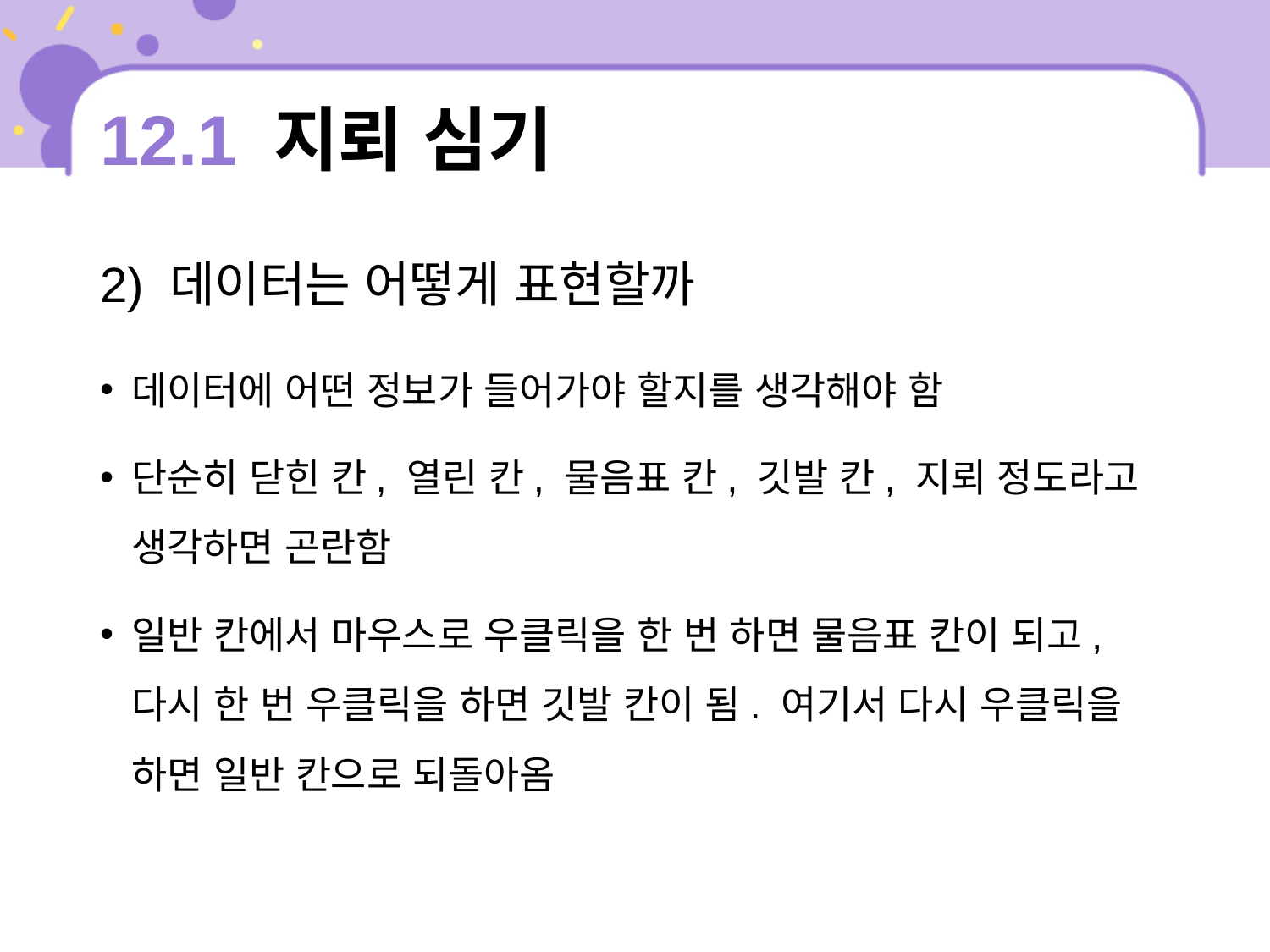

# 12.1 지뢰 심기
2) 데이터는 어떻게 표현할까
데이터에 어떤 정보가 들어가야 할지를 생각해야 함
단순히 닫힌 칸, 열린 칸, 물음표 칸, 깃발 칸, 지뢰 정도라고 생각하면 곤란함
일반 칸에서 마우스로 우클릭을 한 번 하면 물음표 칸이 되고, 다시 한 번 우클릭을 하면 깃발 칸이 됨. 여기서 다시 우클릭을 하면 일반 칸으로 되돌아옴